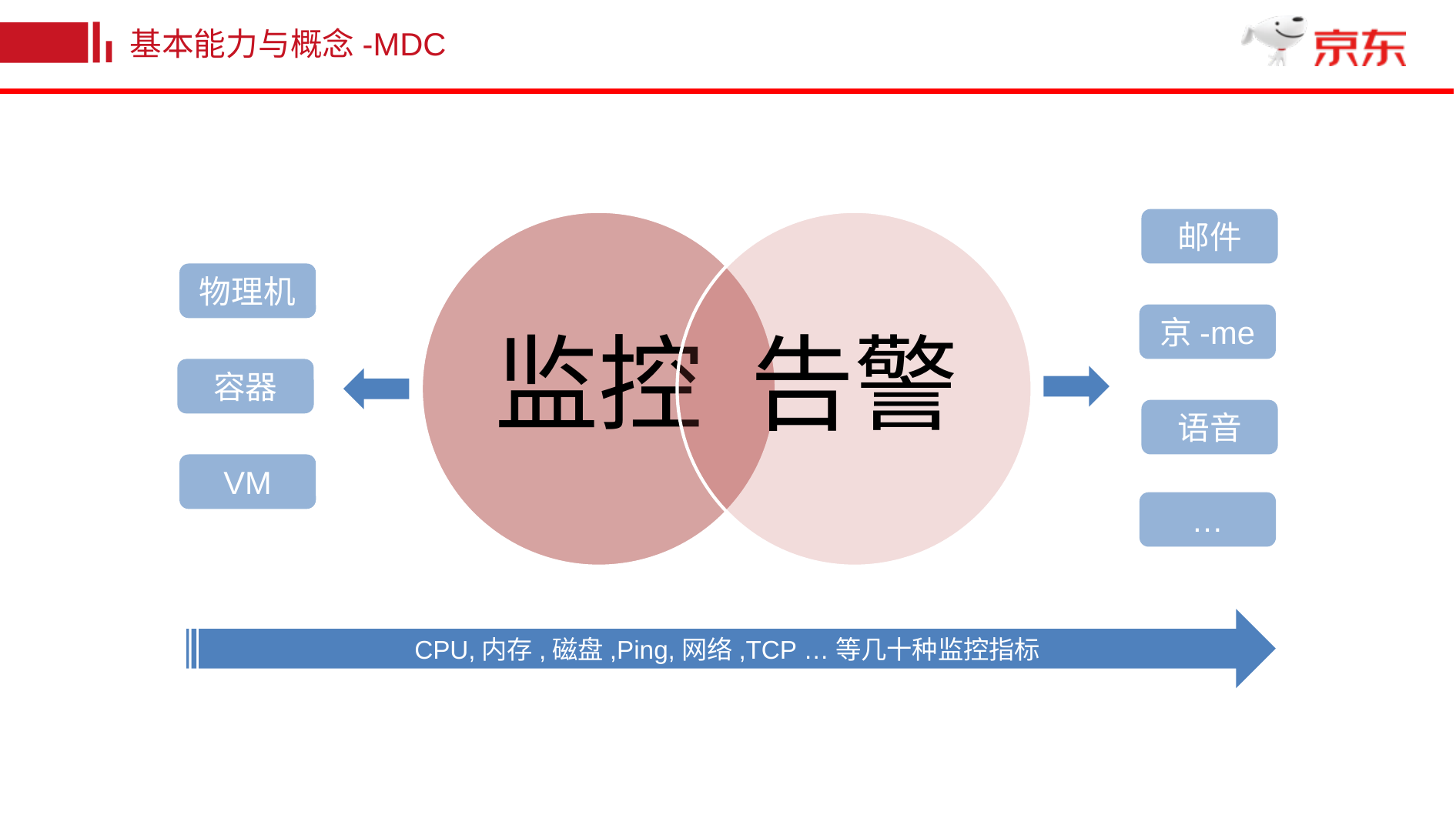

基本能力与概念-MDC
监控
告警
邮件
物理机
京-me
容器

语音
VM
…
CPU,内存,磁盘,Ping,网络,TCP …等几十种监控指标